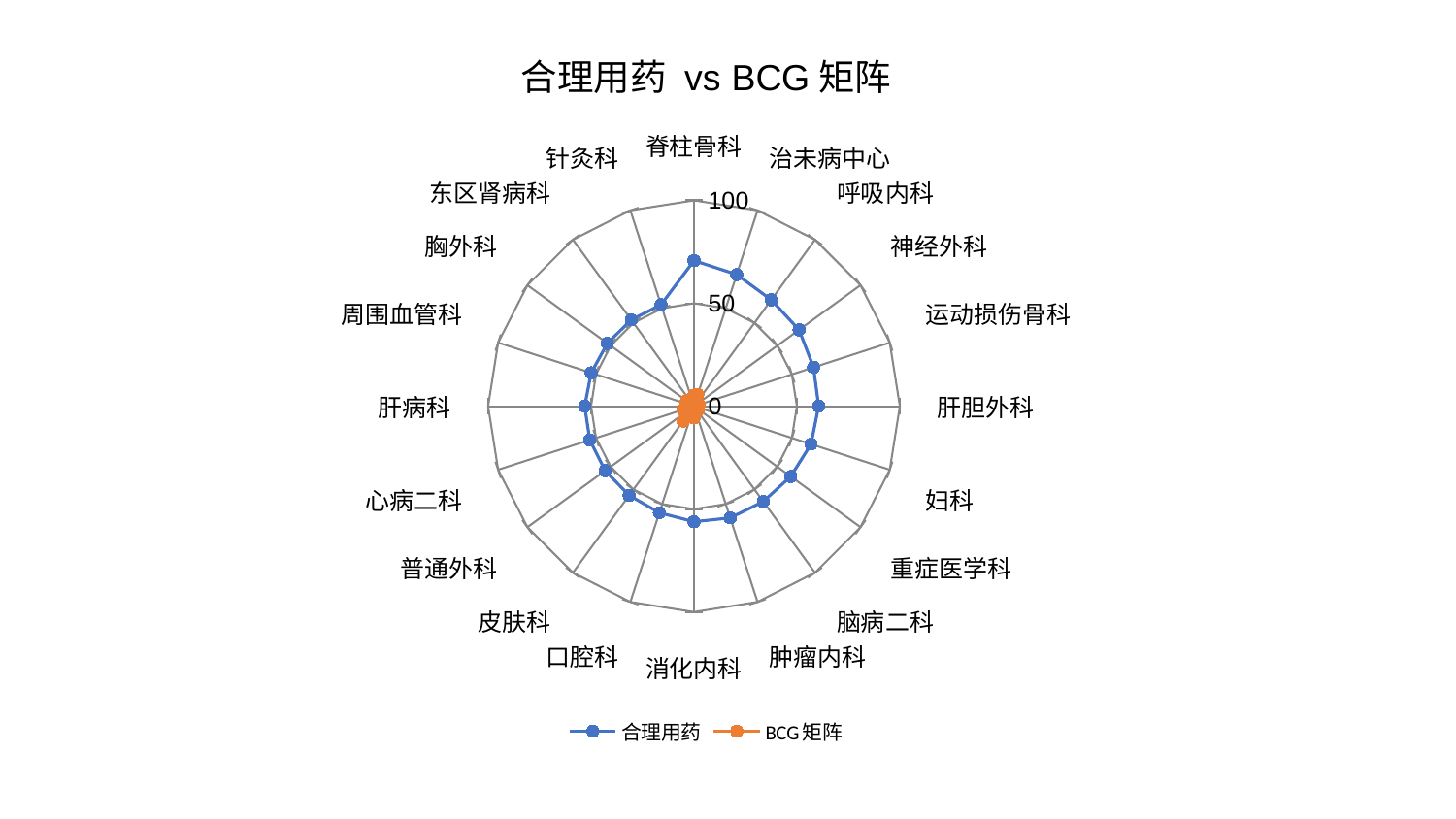

### Chart: 合理用药 vs BCG矩阵

| Category | 合理用药 | BCG矩阵 |
|---|---|---|
| 脊柱骨科 | 70.72140282635728 | 5.295300942307701 |
| 治未病中心 | 67.25606919194564 | 5.954485720245749 |
| 呼吸内科 | 63.871995240619 | 1.5676110432316768 |
| 神经外科 | 63.12431926445861 | 1.857841528047676 |
| 运动损伤骨科 | 61.08528503771114 | 2.559956058366361 |
| 肝胆外科 | 60.57439929092304 | 1.5630015107965145 |
| 妇科 | 59.777460118429 | 2.015999949865498 |
| 重症医学科 | 58.11118317933211 | 2.7433567039397193 |
| 脑病二科 | 57.27401497339823 | 1.9932614544318241 |
| 肿瘤内科 | 57.056120376206934 | 1.0244674994333303 |
| 消化内科 | 56.13973286865171 | 5.737598069153124 |
| 口腔科 | 54.437733321049784 | 4.330568874795732 |
| 皮肤科 | 53.5583514385328 | 8.919893534511536 |
| 普通外科 | 53.33761862892658 | 3.945731240637133 |
| 心病二科 | 53.190561697106546 | 5.5985456120947745 |
| 肝病科 | 53.067779492723574 | 4.024519901024069 |
| 周围血管科 | 52.50722505678786 | 4.206594445472755 |
| 胸外科 | 51.991784781033004 | 4.497627673635741 |
| 东区肾病科 | 51.855284755693084 | 2.8729227260032406 |
| 针灸科 | 51.82521862863896 | 2.4183553474757407 |
63